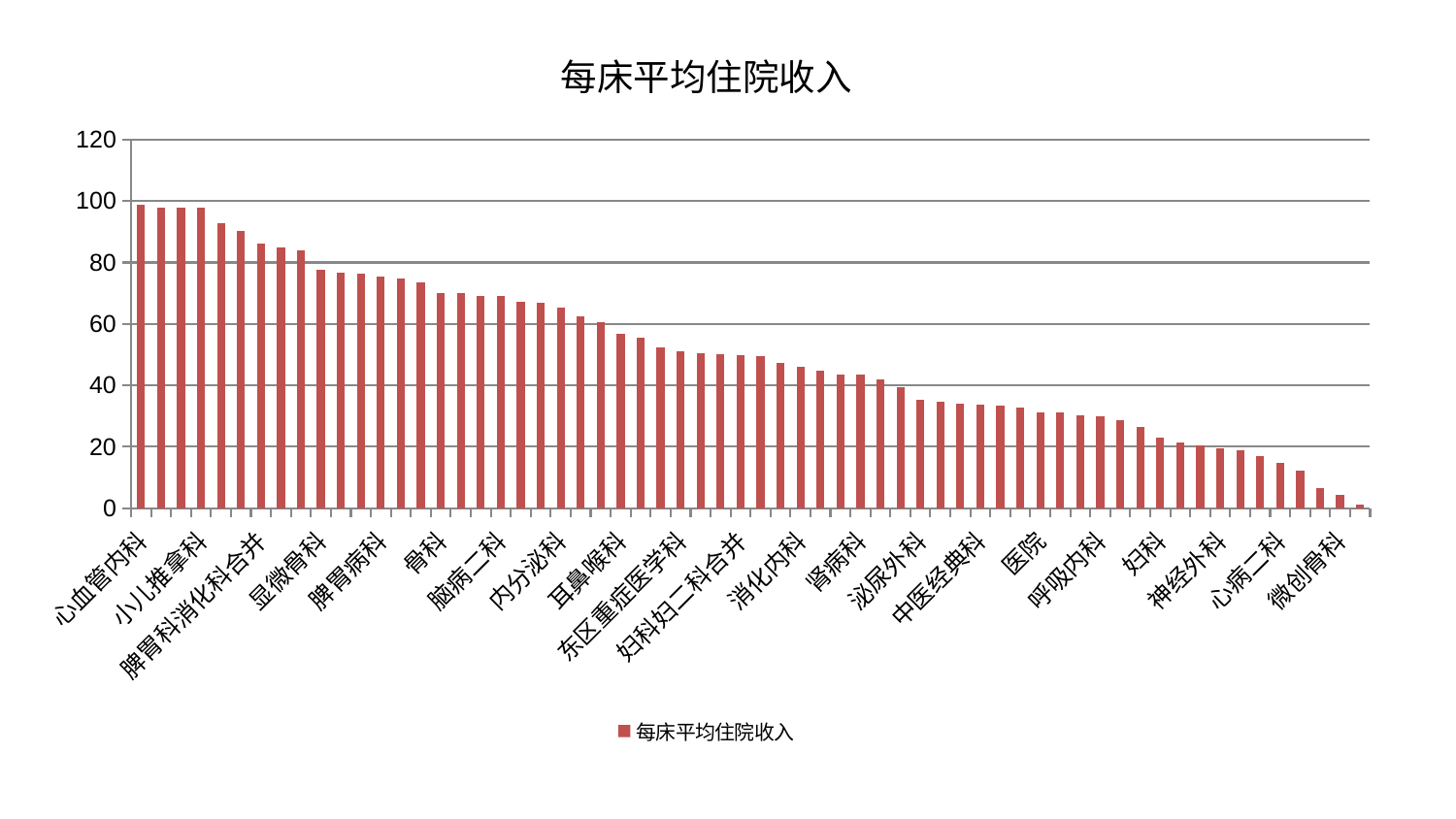

### Chart: 每床平均住院收入

| Category | 每床平均住院收入 |
|---|---|
| 心血管内科 | 98.76149154375555 |
| 心病四科 | 97.94187254110021 |
| 脊柱骨科 | 97.87602961353676 |
| 小儿推拿科 | 97.79008757043665 |
| 眼科 | 92.70295951722423 |
| 西区重症医学科 | 90.38136940430688 |
| 脾胃科消化科合并 | 86.0595078065163 |
| 肛肠科 | 84.95884958947155 |
| 脑病一科 | 83.83561422249429 |
| 显微骨科 | 77.58146342913473 |
| 心病一科 | 76.60652121072982 |
| 神经内科 | 76.44036041610099 |
| 脾胃病科 | 75.54115399120447 |
| 东区肾病科 | 74.94047760119827 |
| 针灸科 | 73.53844714285538 |
| 骨科 | 70.02732148837754 |
| 心病三科 | 69.934550297734 |
| 关节骨科 | 69.23943104413168 |
| 脑病二科 | 69.13584367441872 |
| 美容皮肤科 | 67.29896364898956 |
| 产科 | 66.81666711583813 |
| 内分泌科 | 65.24312195492212 |
| 肿瘤内科 | 62.376352111901866 |
| 肝胆外科 | 60.71052713192358 |
| 耳鼻喉科 | 56.75530525665658 |
| 口腔科 | 55.58212172759971 |
| 周围血管科 | 52.44543472049188 |
| 东区重症医学科 | 51.144114465710835 |
| 身心医学科 | 50.59373966668657 |
| 普通外科 | 50.20341281837648 |
| 妇科妇二科合并 | 49.967932992452816 |
| 脑病三科 | 49.586540667583435 |
| 康复科 | 47.18507044703115 |
| 消化内科 | 46.189869217759004 |
| 男科 | 44.74718780417479 |
| 妇二科 | 43.686971354924566 |
| 肾病科 | 43.41907679153163 |
| 血液科 | 41.956485035075545 |
| 老年医学科 | 39.559788670781 |
| 泌尿外科 | 35.15717660378223 |
| 胸外科 | 34.54761235165673 |
| 儿科 | 34.046683322296765 |
| 中医经典科 | 33.711170268516824 |
| 运动损伤骨科 | 33.40982845597529 |
| 肝病科 | 32.75772161196993 |
| 医院 | 31.241217209675163 |
| 综合内科 | 31.058353992399446 |
| 风湿病科 | 30.258527938117673 |
| 呼吸内科 | 30.078018067263844 |
| 乳腺甲状腺外科 | 28.58265224319192 |
| 创伤骨科 | 26.33608706034789 |
| 妇科 | 22.917558151546793 |
| 小儿骨科 | 21.2625891786433 |
| 治未病中心 | 20.61594214204203 |
| 神经外科 | 19.46871326162607 |
| 推拿科 | 18.95009719740546 |
| 中医外治中心 | 16.89844224723649 |
| 心病二科 | 14.764068604169278 |
| 肾脏内科 | 12.125009453179603 |
| 重症医学科 | 6.5704664695458215 |
| 微创骨科 | 4.366069275899798 |
| 皮肤科 | 1.167968467109226 |
205